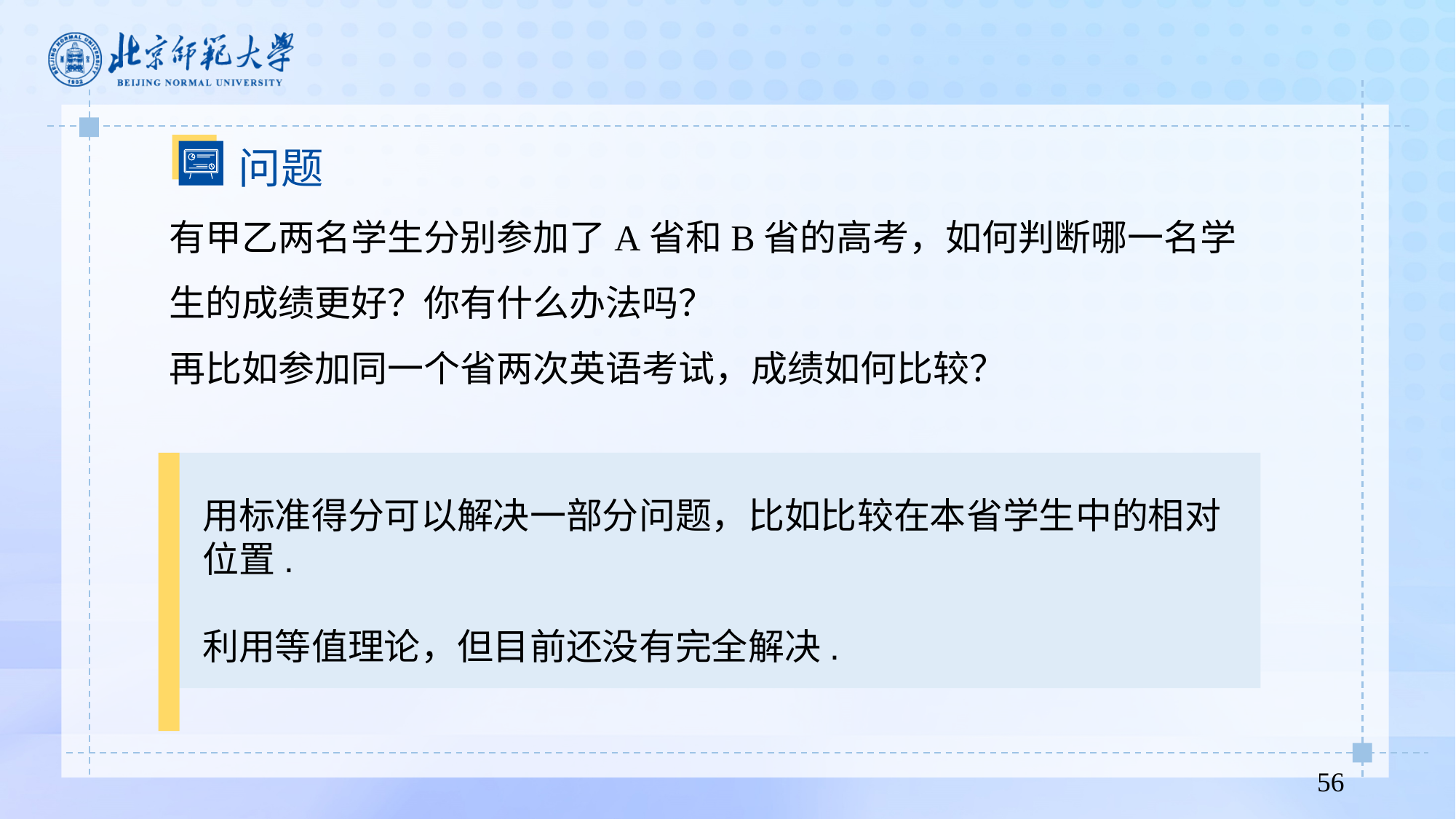

问题
有甲乙两名学生分别参加了A省和B省的高考，如何判断哪一名学生的成绩更好？你有什么办法吗？
再比如参加同一个省两次英语考试，成绩如何比较？

用标准得分可以解决一部分问题，比如比较在本省学生中的相对位置.

利用等值理论，但目前还没有完全解决.
56